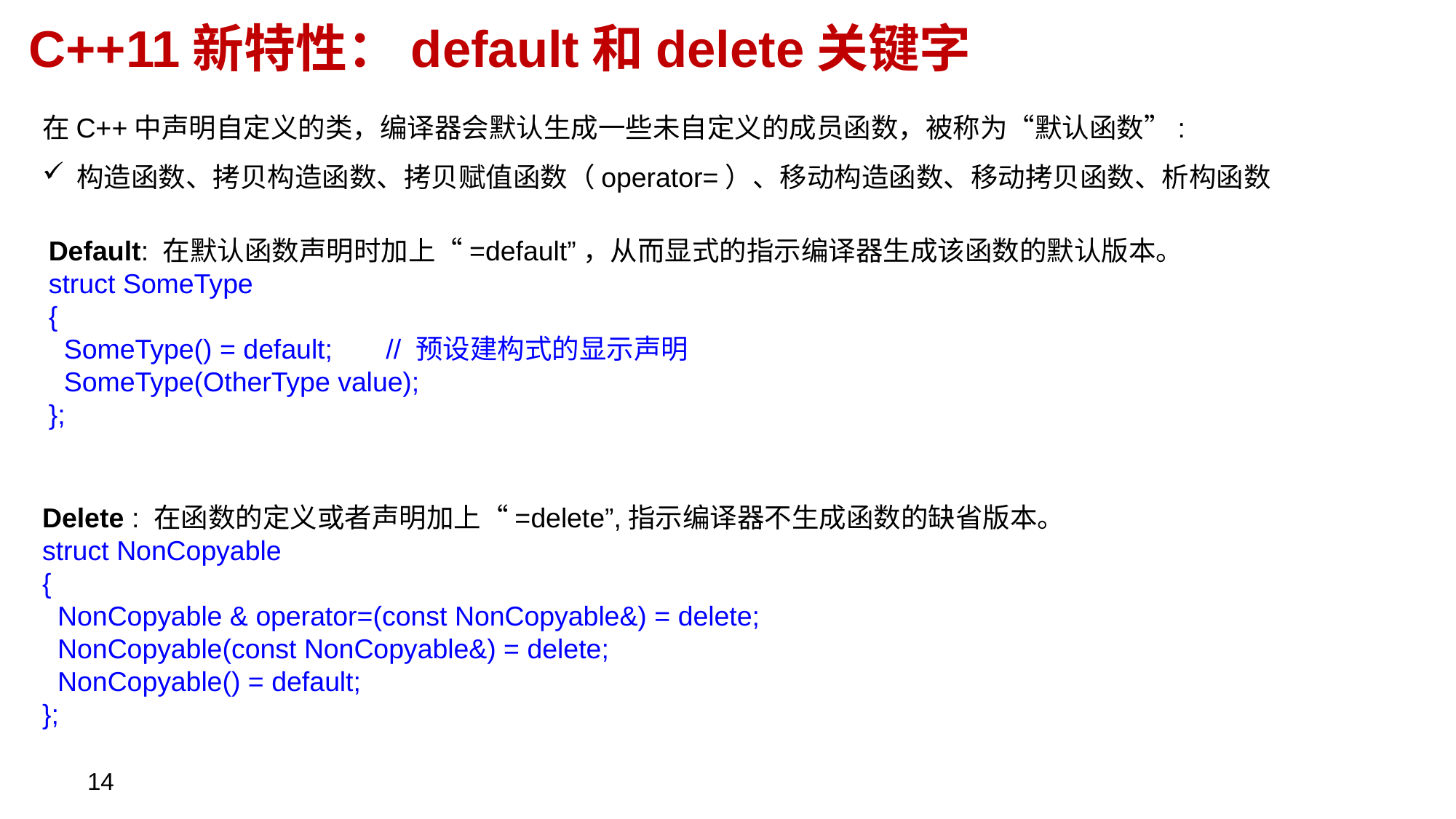

# C++11新特性：default和delete关键字
在C++中声明自定义的类，编译器会默认生成一些未自定义的成员函数，被称为“默认函数”:
构造函数、拷贝构造函数、拷贝赋值函数（operator=）、移动构造函数、移动拷贝函数、析构函数
Default: 在默认函数声明时加上“=default”，从而显式的指示编译器生成该函数的默认版本。
struct SomeType
{
  SomeType() = default;       // 预设建构式的显示声明
  SomeType(OtherType value);
};
Delete : 在函数的定义或者声明加上“=delete”,指示编译器不生成函数的缺省版本。
struct NonCopyable
{
  NonCopyable & operator=(const NonCopyable&) = delete;
  NonCopyable(const NonCopyable&) = delete;
  NonCopyable() = default;
};
14